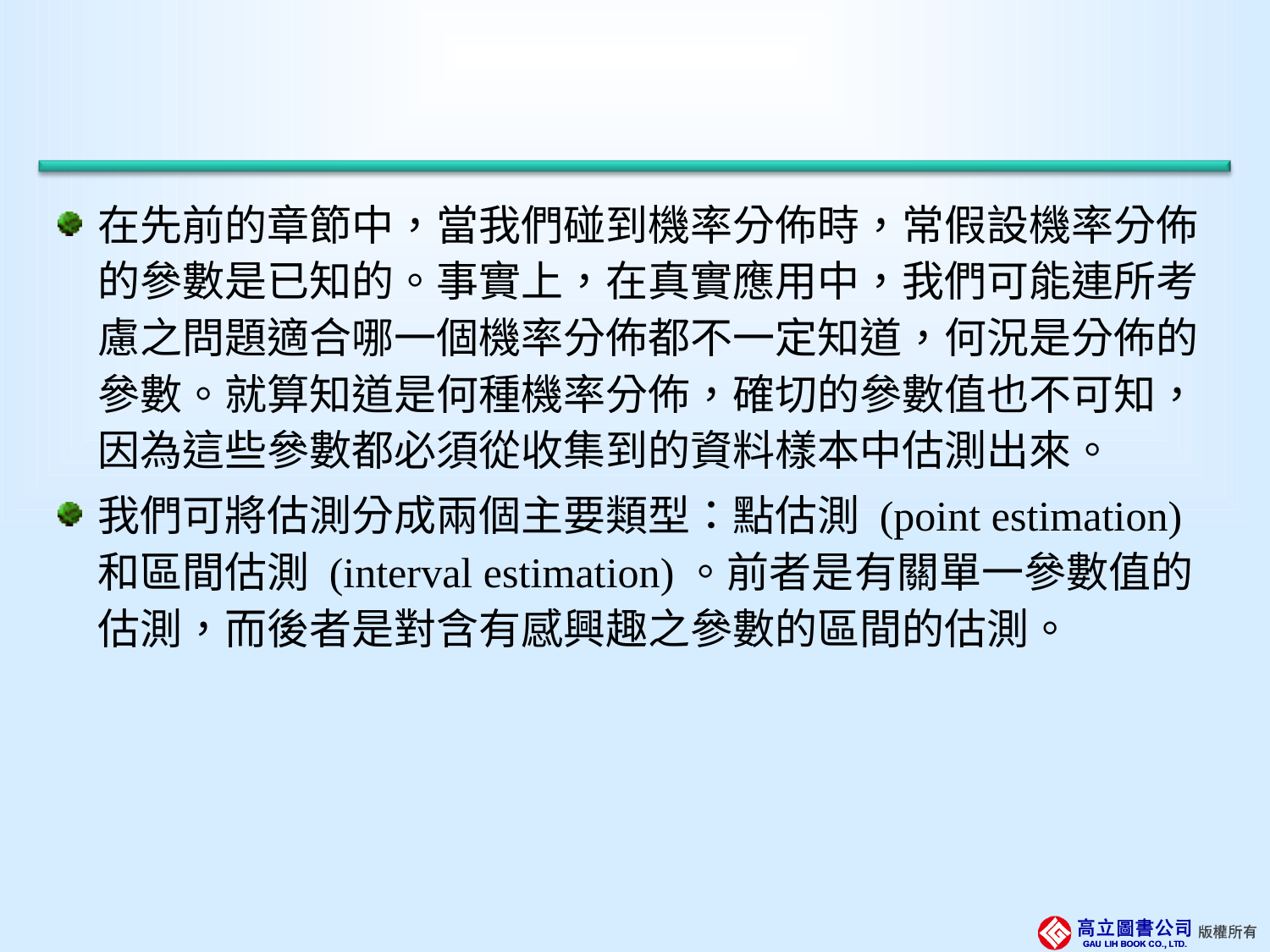

#
在先前的章節中，當我們碰到機率分佈時，常假設機率分佈的參數是已知的。事實上，在真實應用中，我們可能連所考慮之問題適合哪一個機率分佈都不一定知道，何況是分佈的參數。就算知道是何種機率分佈，確切的參數值也不可知，因為這些參數都必須從收集到的資料樣本中估測出來。
我們可將估測分成兩個主要類型：點估測 (point estimation) 和區間估測 (interval estimation)。前者是有關單一參數值的估測，而後者是對含有感興趣之參數的區間的估測。